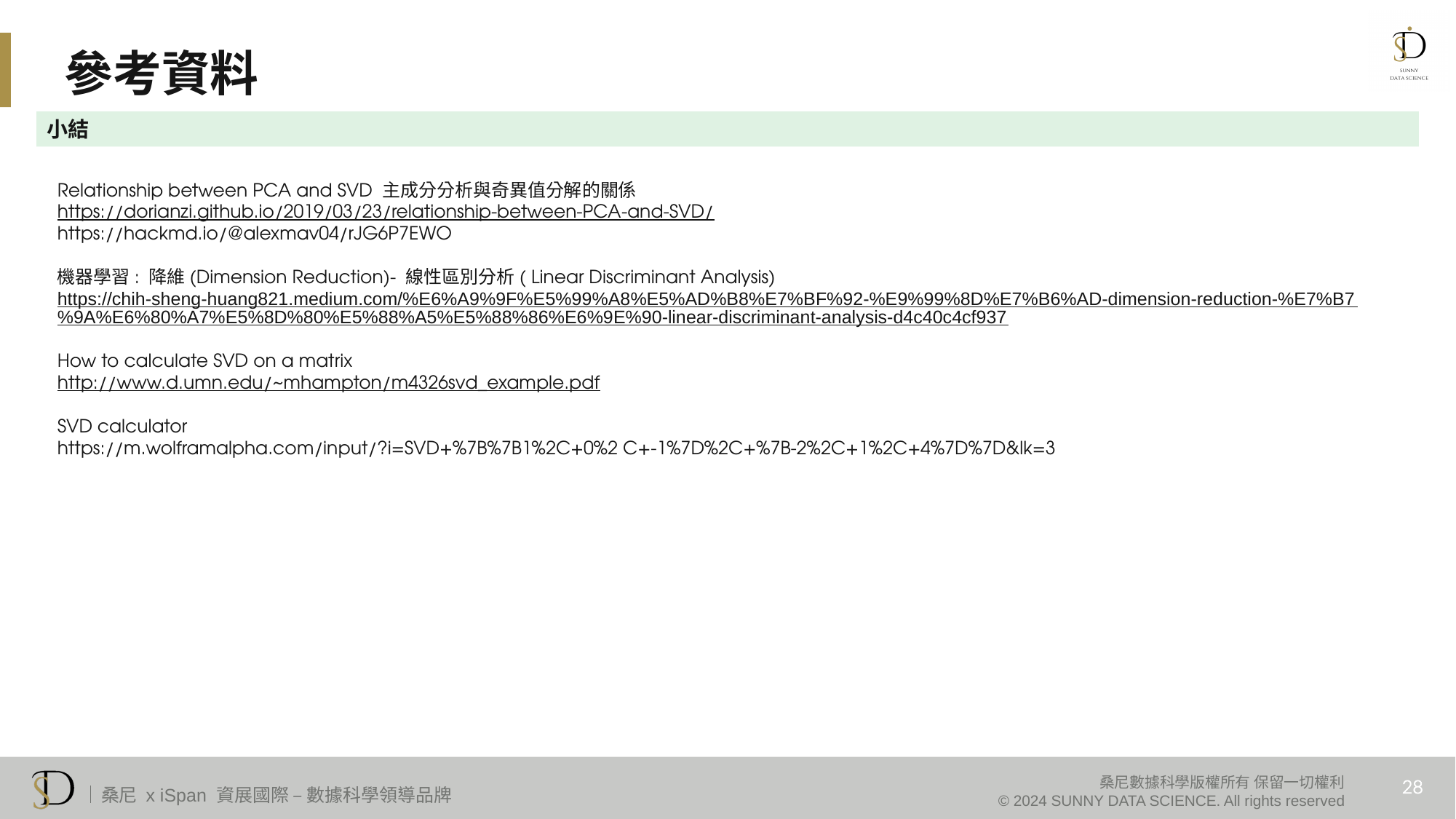

參考資料
小結
Relationship between PCA and SVD 主成分分析與奇異值分解的關係
https://dorianzi.github.io/2019/03/23/relationship-between-PCA-and-SVD/
https://hackmd.io/@alexmav04/rJG6P7EWO

機器學習: 降維(Dimension Reduction)- 線性區別分析( Linear Discriminant Analysis)
https://chih-sheng-huang821.medium.com/%E6%A9%9F%E5%99%A8%E5%AD%B8%E7%BF%92-%E9%99%8D%E7%B6%AD-dimension-reduction-%E7%B7%9A%E6%80%A7%E5%8D%80%E5%88%A5%E5%88%86%E6%9E%90-linear-discriminant-analysis-d4c40c4cf937

How to calculate SVD on a matrix
http://www.d.umn.edu/~mhampton/m4326svd_example.pdf

SVD calculator
https://m.wolframalpha.com/input/?i=SVD+%7B%7B1%2C+0%2 C+-1%7D%2C+%7B-2%2C+1%2C+4%7D%7D&lk=3